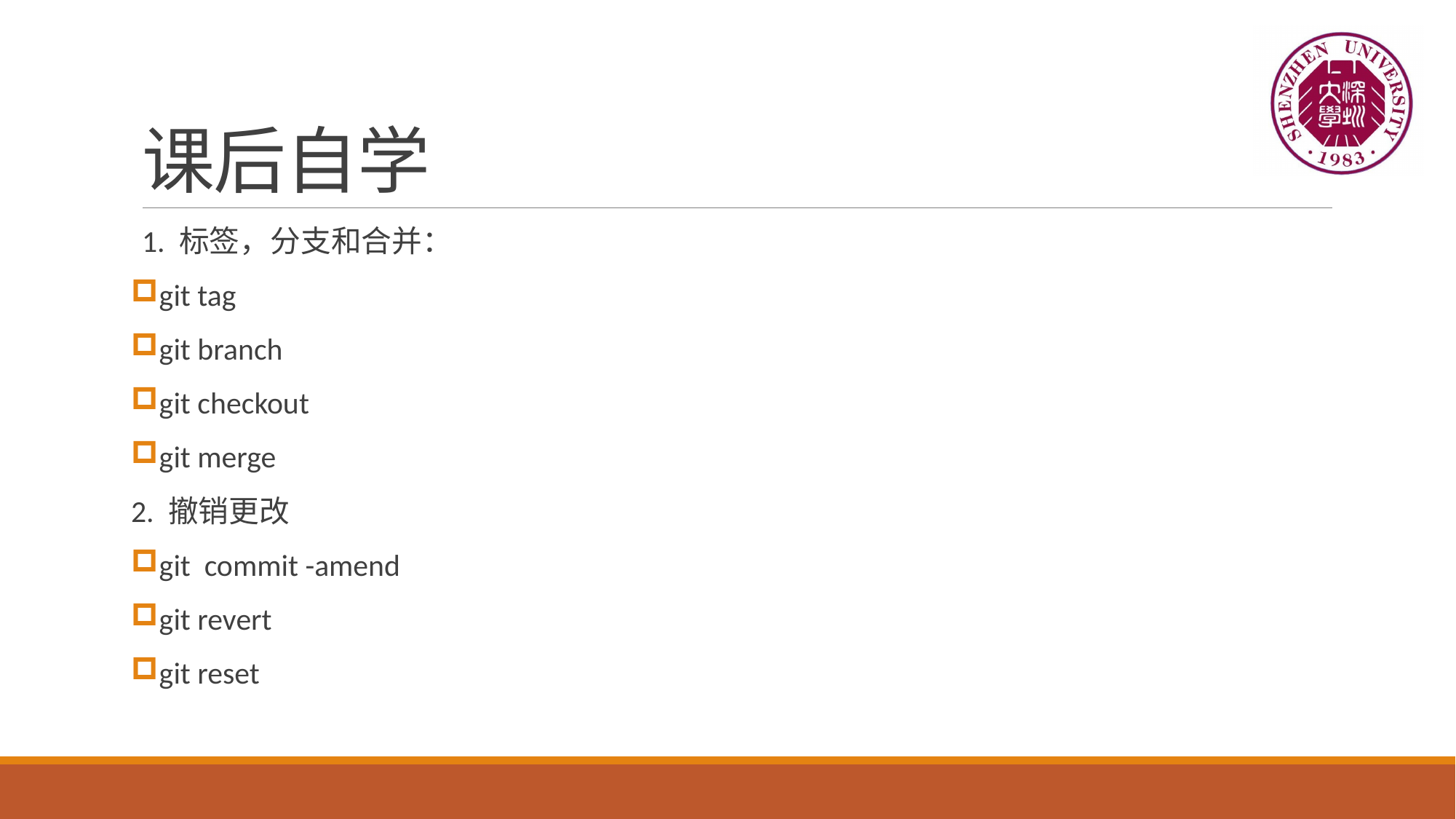

# 课后自学
1. 标签，分支和合并：
git tag
git branch
git checkout
git merge
2. 撤销更改
git  commit -amend
git revert
git reset